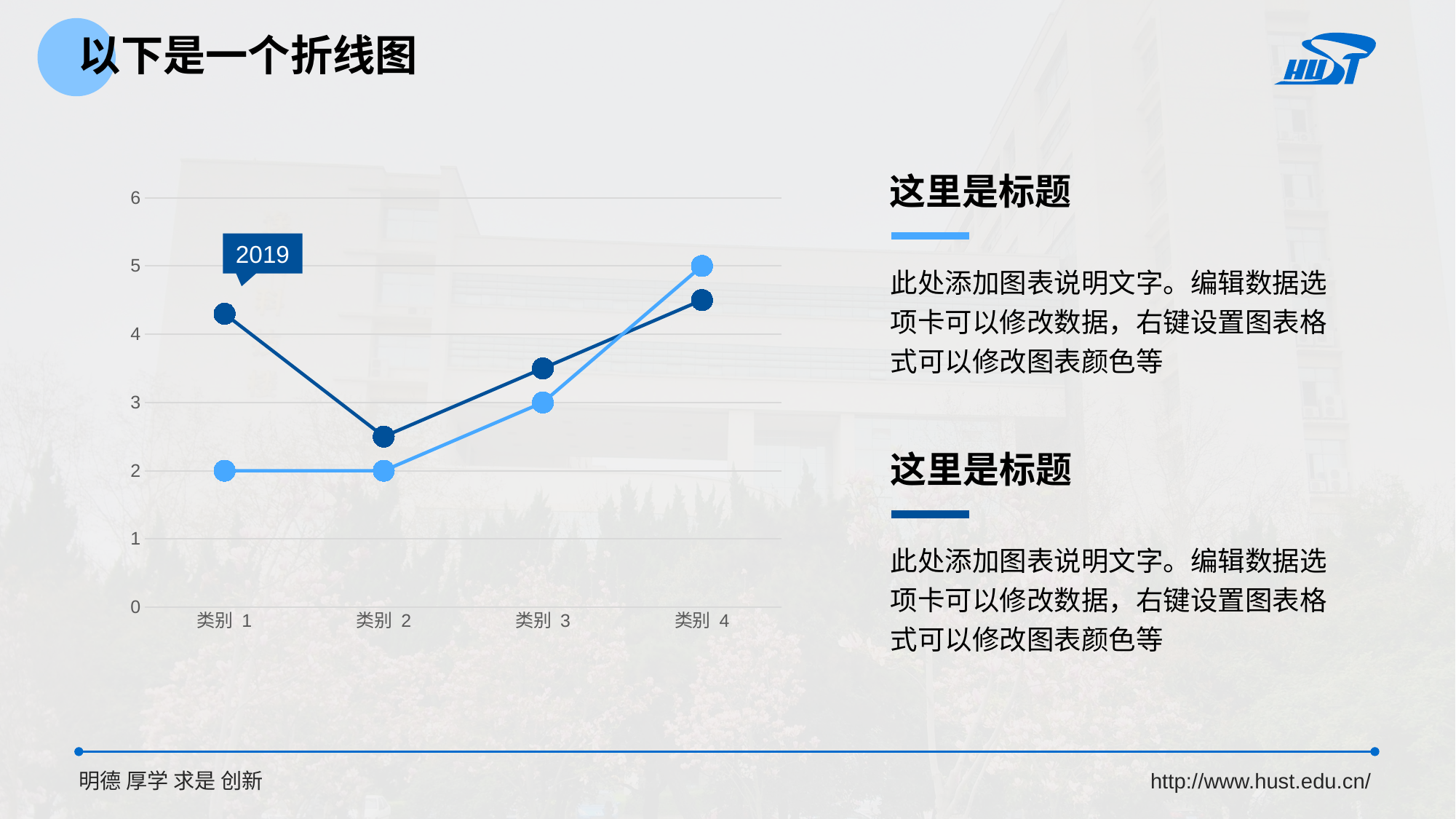

以下是一个折线图
这里是标题
此处添加图表说明文字。编辑数据选项卡可以修改数据，右键设置图表格式可以修改图表颜色等

### Chart

| Category | 系列 1 | 系列 3 |
|---|---|---|
| 类别 1 | 4.3 | 2.0 |
| 类别 2 | 2.5 | 2.0 |
| 类别 3 | 3.5 | 3.0 |
| 类别 4 | 4.5 | 5.0 |
2019
这里是标题
此处添加图表说明文字。编辑数据选项卡可以修改数据，右键设置图表格式可以修改图表颜色等